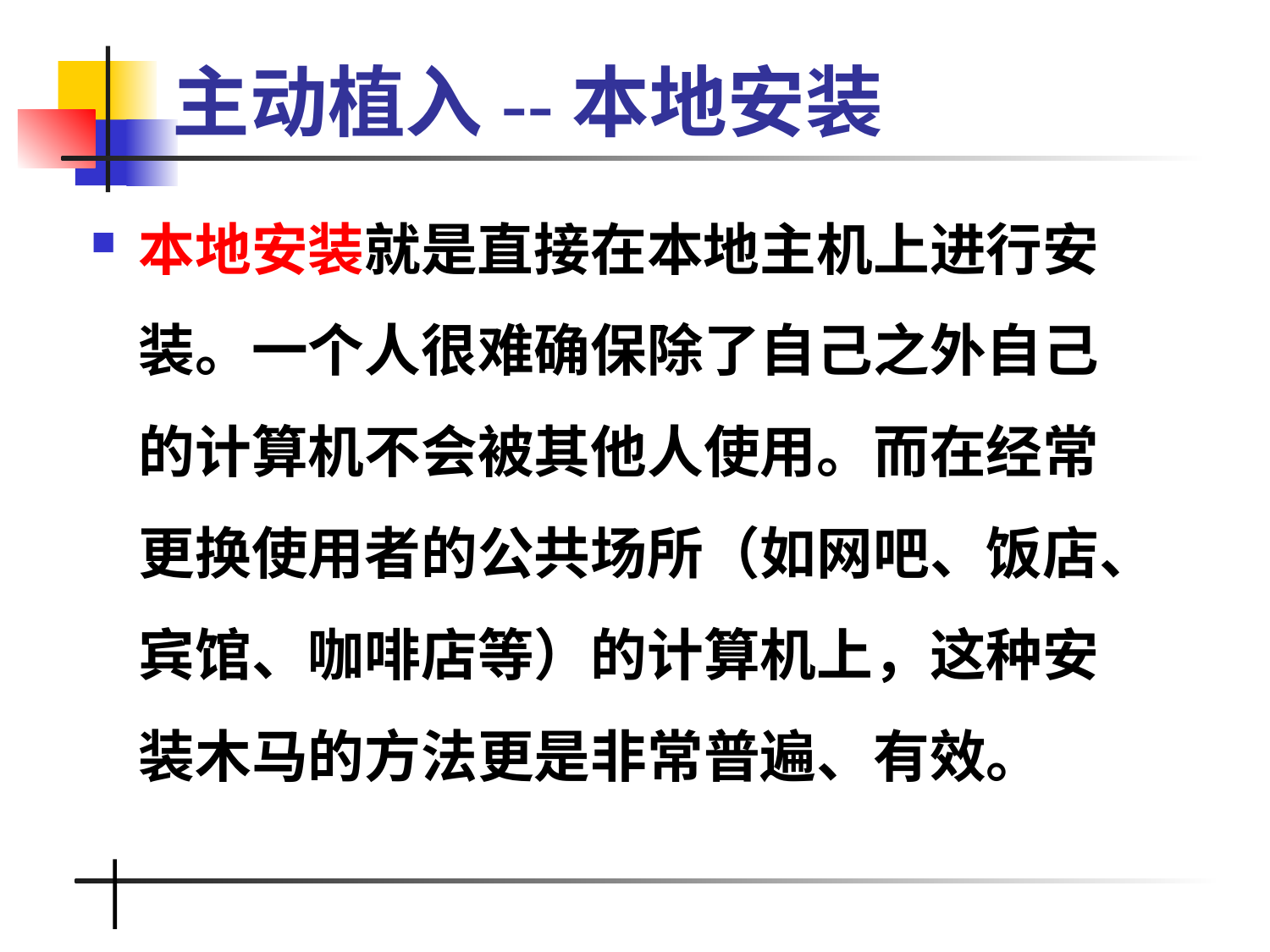

# 主动植入--本地安装
本地安装就是直接在本地主机上进行安装。一个人很难确保除了自己之外自己的计算机不会被其他人使用。而在经常更换使用者的公共场所（如网吧、饭店、宾馆、咖啡店等）的计算机上，这种安装木马的方法更是非常普遍、有效。